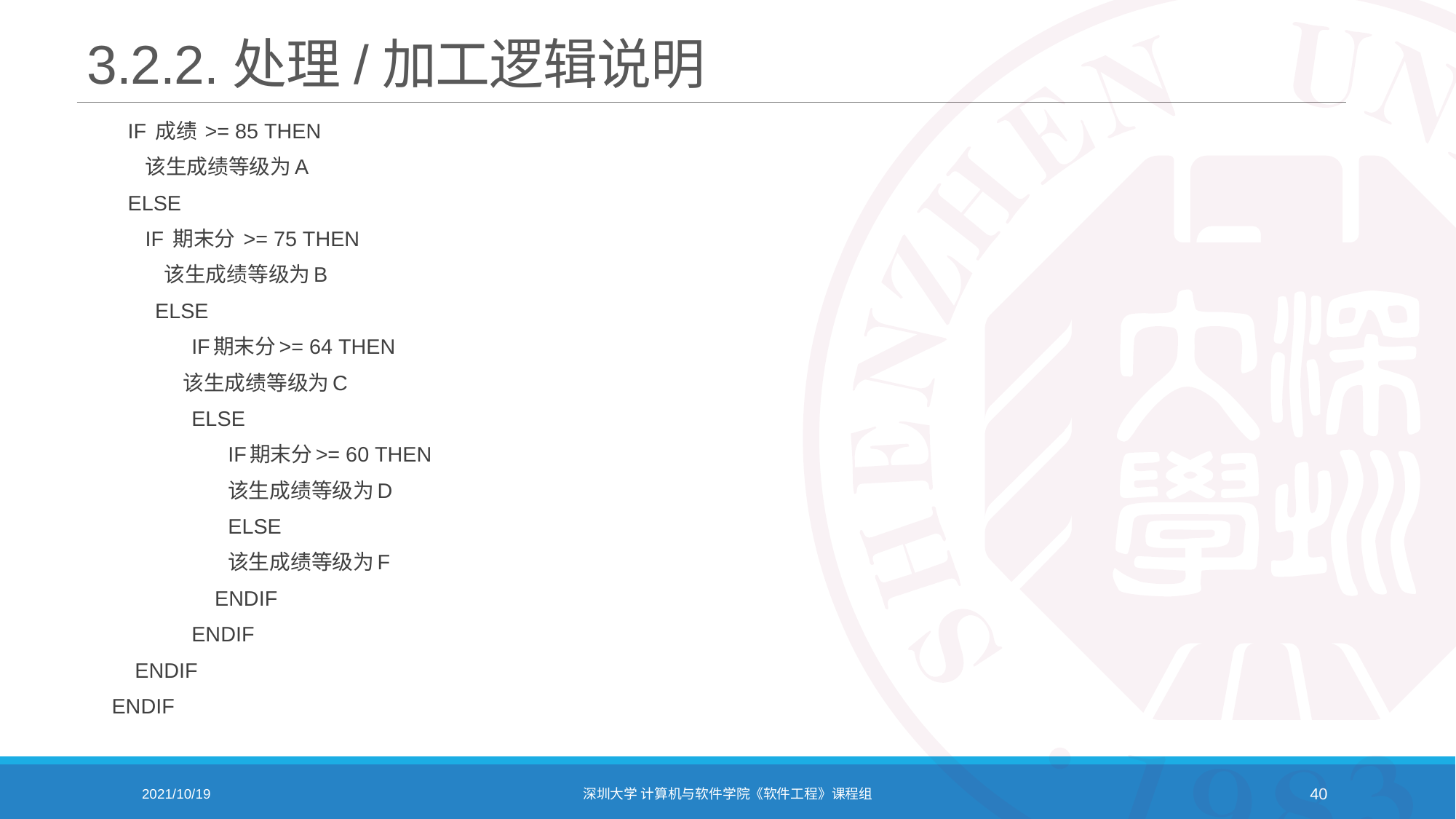

# 3.2.2.处理/加工逻辑说明
IF 成绩 >= 85 THEN
   该生成绩等级为A
ELSE
   IF 期末分 >= 75 THEN
       该生成绩等级为B
ELSE
IF期末分>= 64 THEN
           该生成绩等级为C
ELSE
IF期末分>= 60 THEN
       该生成绩等级为D
ELSE
       该生成绩等级为F
    ENDIF
ENDIF
        ENDIF
    ENDIF

2021/10/19
深圳大学 计算机与软件学院《软件工程》课程组
40